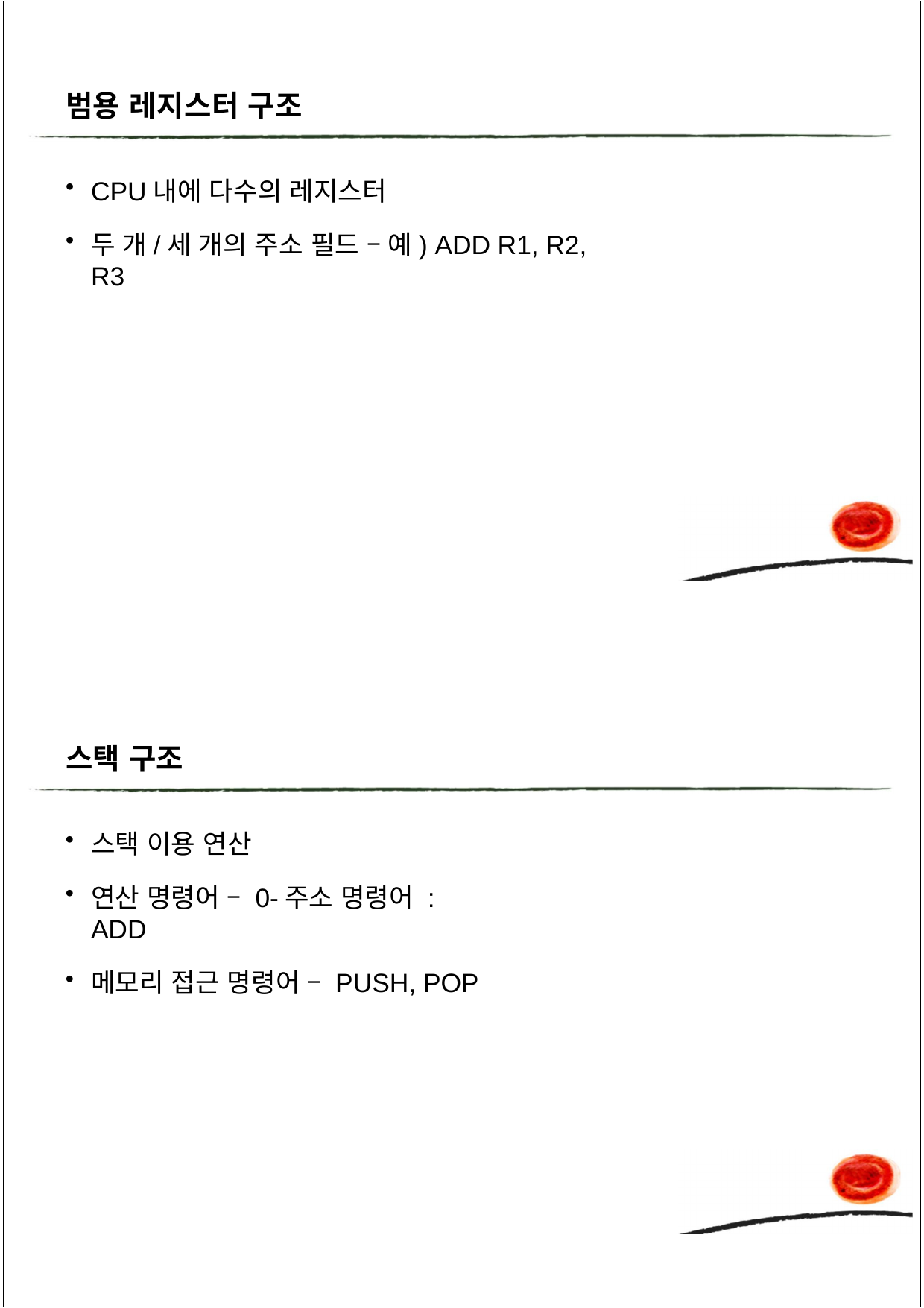

범용 레지스터 구조

CPU내에 다수의 레지스터
두 개/세 개의 주소 필드 – 예) ADD R1, R2, R3

스택 구조

스택 이용 연산
연산 명령어 – 0-주소 명령어 : ADD
메모리 접근 명령어 – PUSH, POP